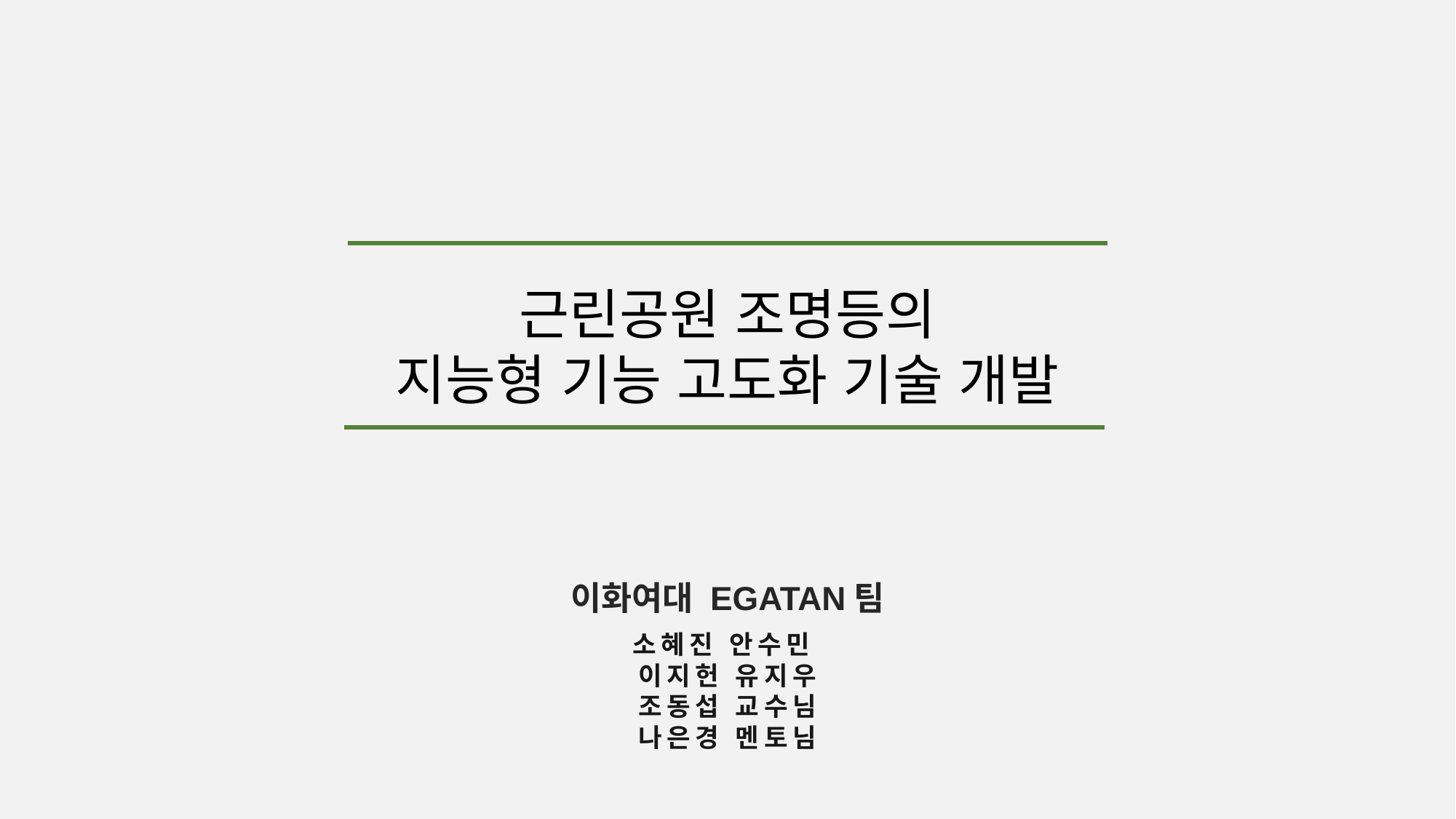

근린공원 조명등의
지능형 기능 고도화 기술 개발
이화여대 EGATAN팀
소혜진 안수민
이지헌 유지우
조동섭 교수님
나은경 멘토님